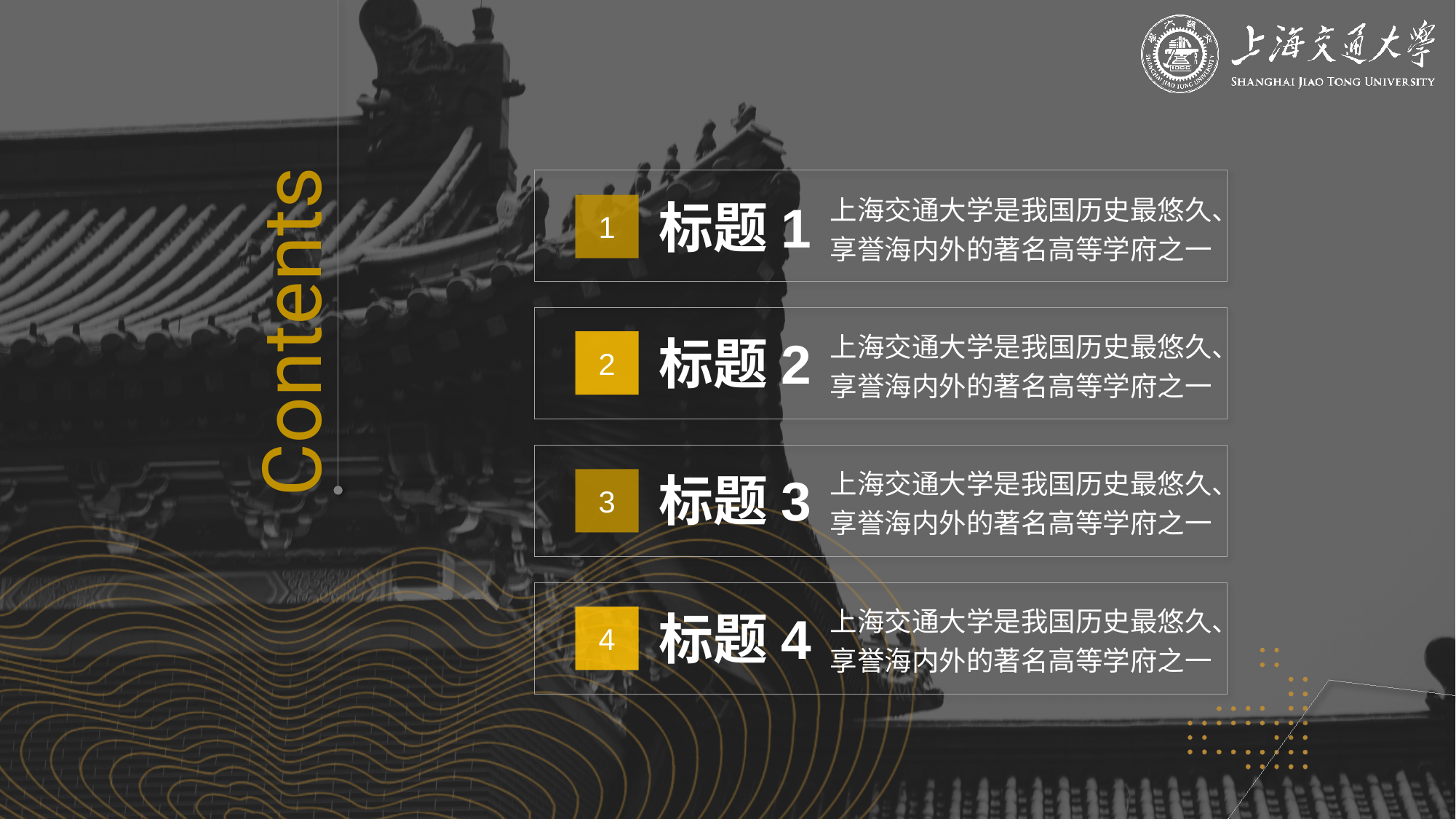

上海交通大学是我国历史最悠久、享誉海内外的著名高等学府之一
标题1
1
Contents
上海交通大学是我国历史最悠久、享誉海内外的著名高等学府之一
标题2
2
上海交通大学是我国历史最悠久、享誉海内外的著名高等学府之一
标题3
3
上海交通大学是我国历史最悠久、享誉海内外的著名高等学府之一
标题4
4